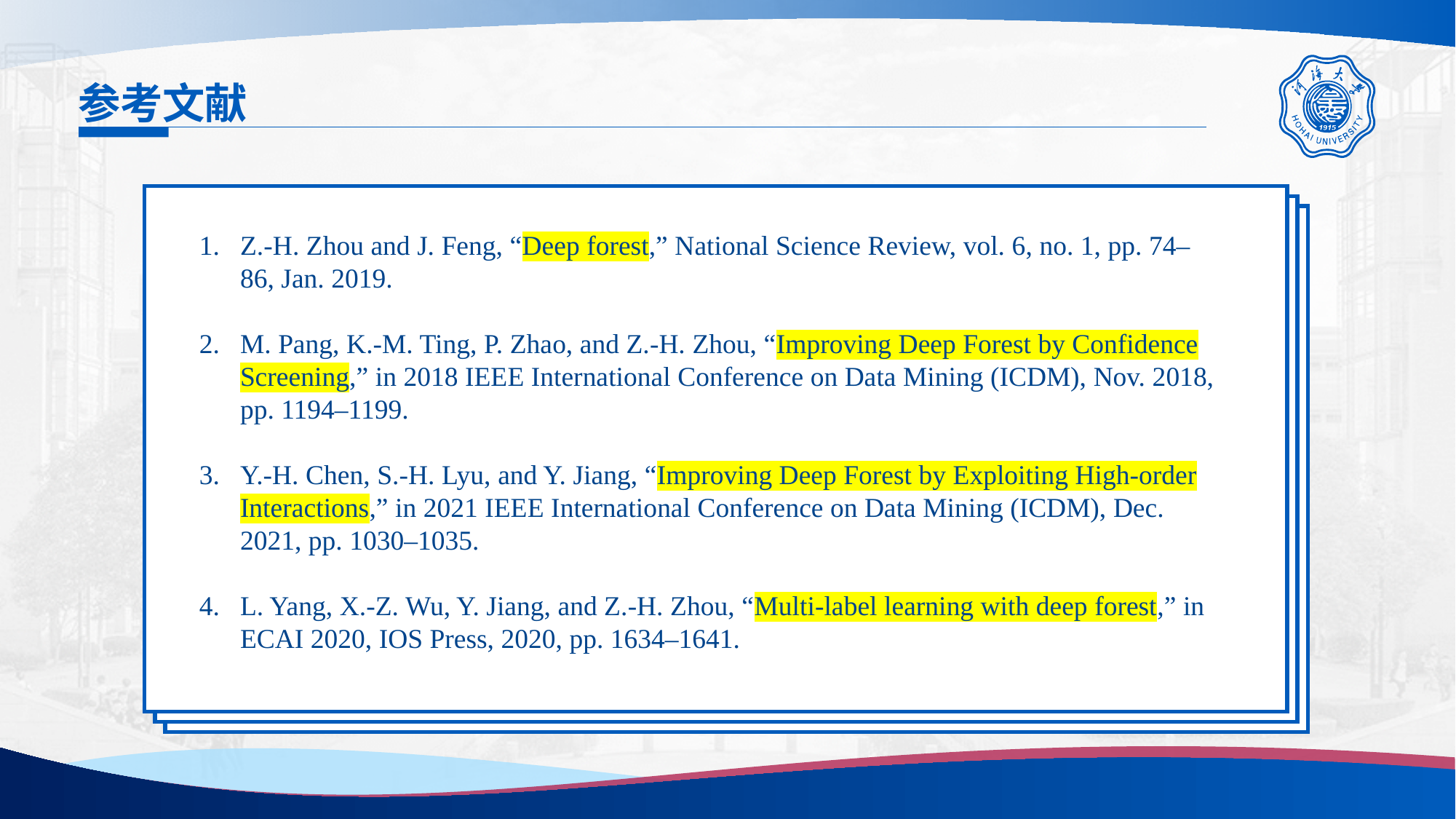

# 参考文献

Z.-H. Zhou and J. Feng, “Deep forest,” National Science Review, vol. 6, no. 1, pp. 74–86, Jan. 2019.

M. Pang, K.-M. Ting, P. Zhao, and Z.-H. Zhou, “Improving Deep Forest by Confidence Screening,” in 2018 IEEE International Conference on Data Mining (ICDM), Nov. 2018, pp. 1194–1199.

Y.-H. Chen, S.-H. Lyu, and Y. Jiang, “Improving Deep Forest by Exploiting High-order Interactions,” in 2021 IEEE International Conference on Data Mining (ICDM), Dec. 2021, pp. 1030–1035.

L. Yang, X.-Z. Wu, Y. Jiang, and Z.-H. Zhou, “Multi-label learning with deep forest,” in ECAI 2020, IOS Press, 2020, pp. 1634–1641.